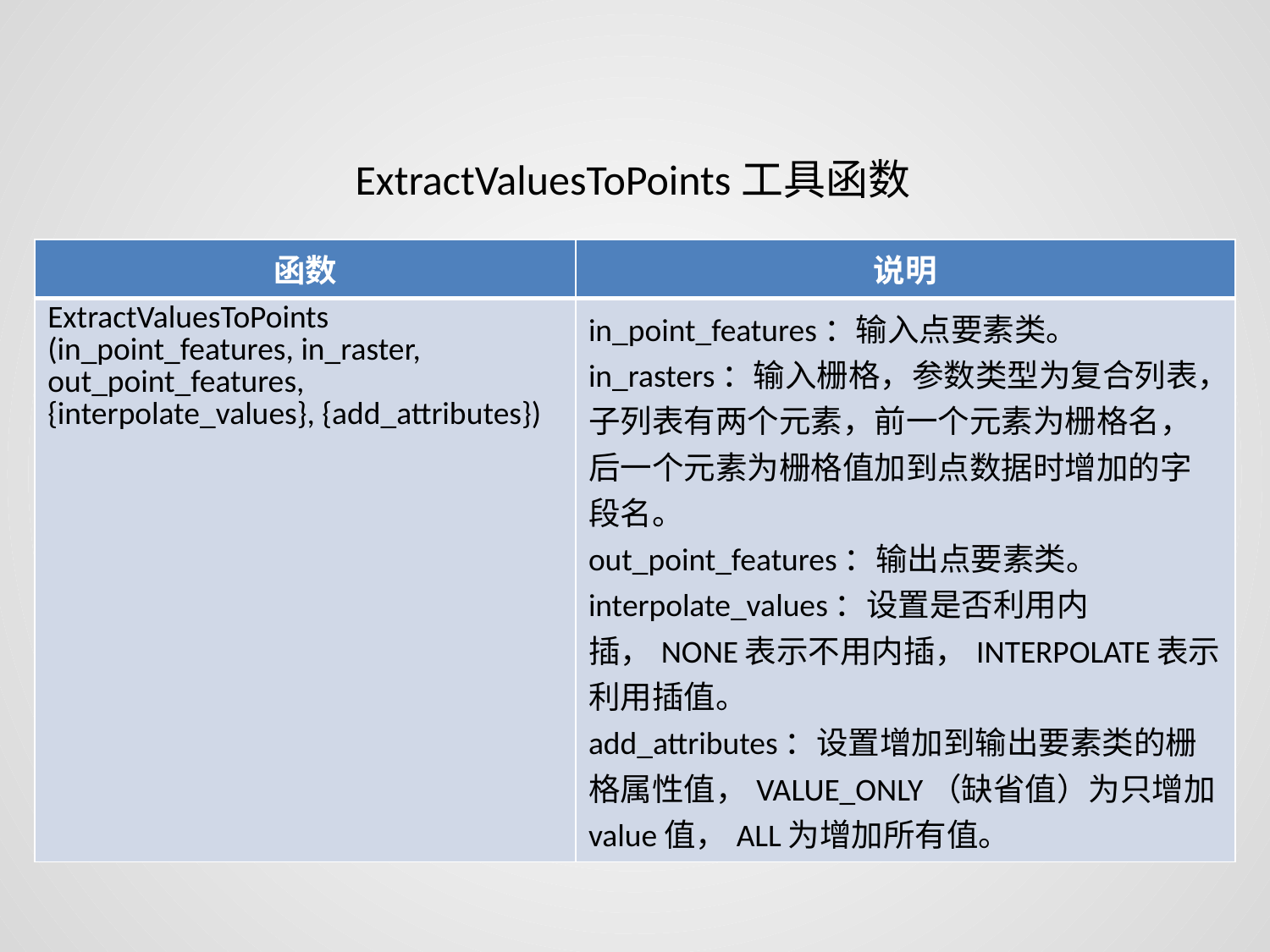

ExtractValuesToPoints工具函数
| 函数 | 说明 |
| --- | --- |
| ExtractValuesToPoints (in\_point\_features, in\_raster, out\_point\_features, {interpolate\_values}, {add\_attributes}) | in\_point\_features：输入点要素类。 in\_rasters：输入栅格，参数类型为复合列表，子列表有两个元素，前一个元素为栅格名，后一个元素为栅格值加到点数据时增加的字段名。 out\_point\_features：输出点要素类。 interpolate\_values：设置是否利用内插，NONE表示不用内插，INTERPOLATE表示利用插值。 add\_attributes：设置增加到输出要素类的栅格属性值，VALUE\_ONLY（缺省值）为只增加value值，ALL为增加所有值。 |